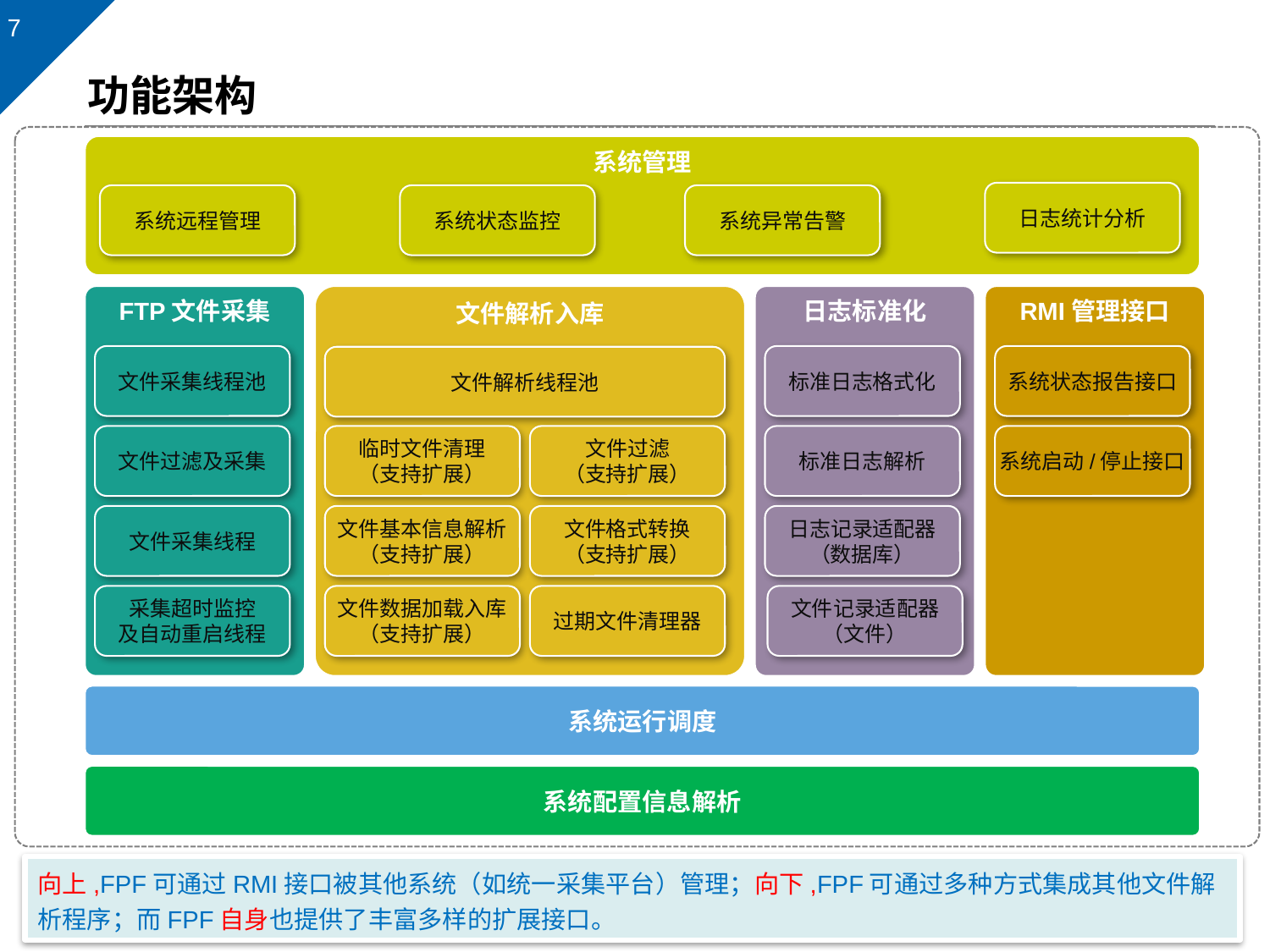

# 功能架构

系统管理
日志统计分析
系统远程管理
系统状态监控
系统异常告警
FTP文件采集
文件解析入库
日志标准化
RMI管理接口
文件采集线程池
标准日志格式化
系统状态报告接口
文件解析线程池
文件过滤及采集
临时文件清理
（支持扩展）
文件过滤
（支持扩展）
标准日志解析
系统启动/停止接口
文件采集线程
文件基本信息解析
（支持扩展）
文件格式转换
（支持扩展）
日志记录适配器
（数据库）
采集超时监控
及自动重启线程
文件数据加载入库
（支持扩展）
过期文件清理器
文件记录适配器
（文件）
系统运行调度
系统配置信息解析
向上,FPF可通过RMI接口被其他系统（如统一采集平台）管理；向下,FPF可通过多种方式集成其他文件解析程序；而FPF自身也提供了丰富多样的扩展接口。